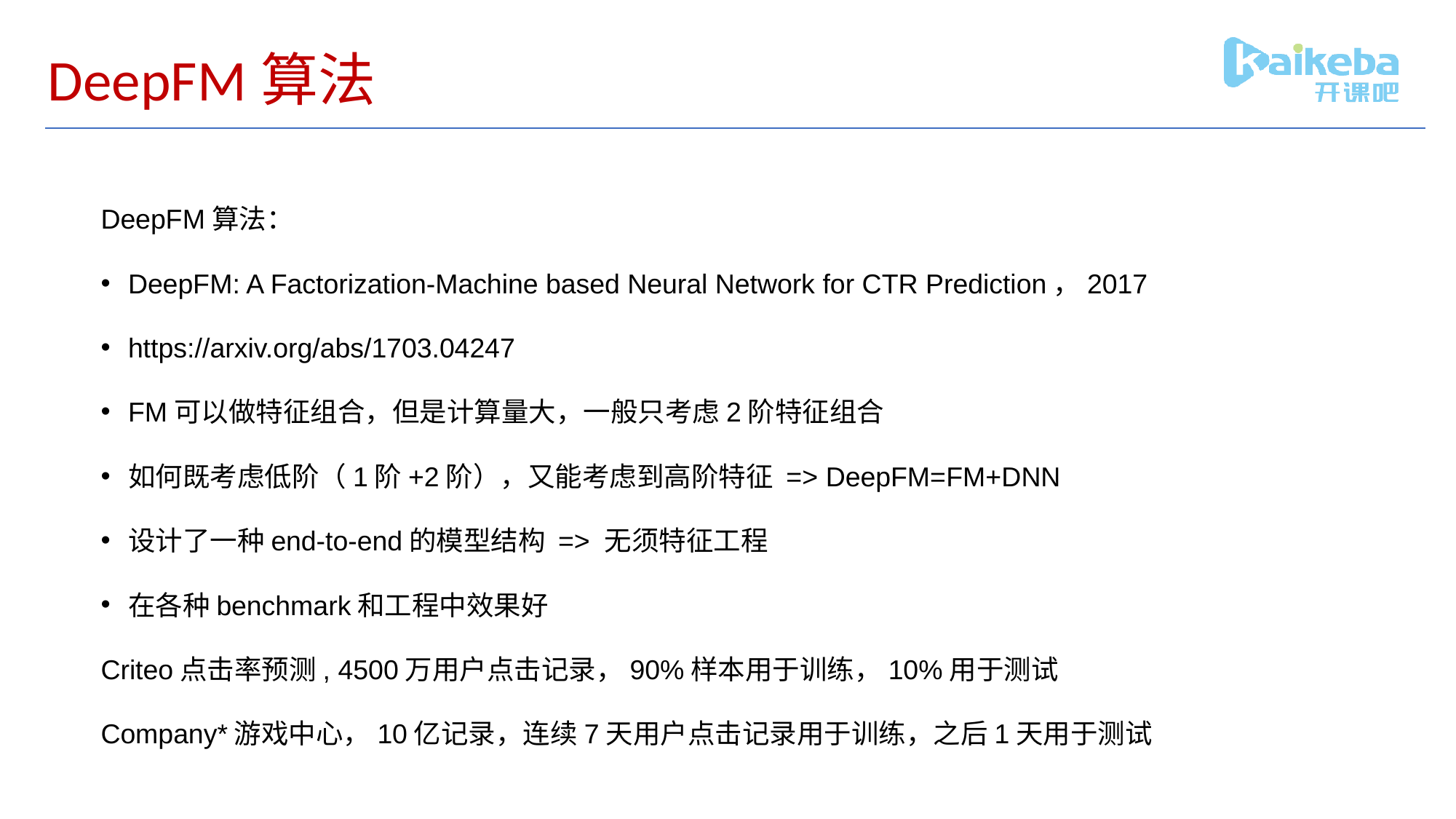

# DeepFM算法
DeepFM算法：
DeepFM: A Factorization-Machine based Neural Network for CTR Prediction，2017
https://arxiv.org/abs/1703.04247
FM可以做特征组合，但是计算量大，一般只考虑2阶特征组合
如何既考虑低阶（1阶+2阶），又能考虑到高阶特征 => DeepFM=FM+DNN
设计了一种end-to-end的模型结构 => 无须特征工程
在各种benchmark和工程中效果好
Criteo点击率预测, 4500万用户点击记录，90%样本用于训练，10%用于测试
Company*游戏中心，10亿记录，连续7天用户点击记录用于训练，之后1天用于测试